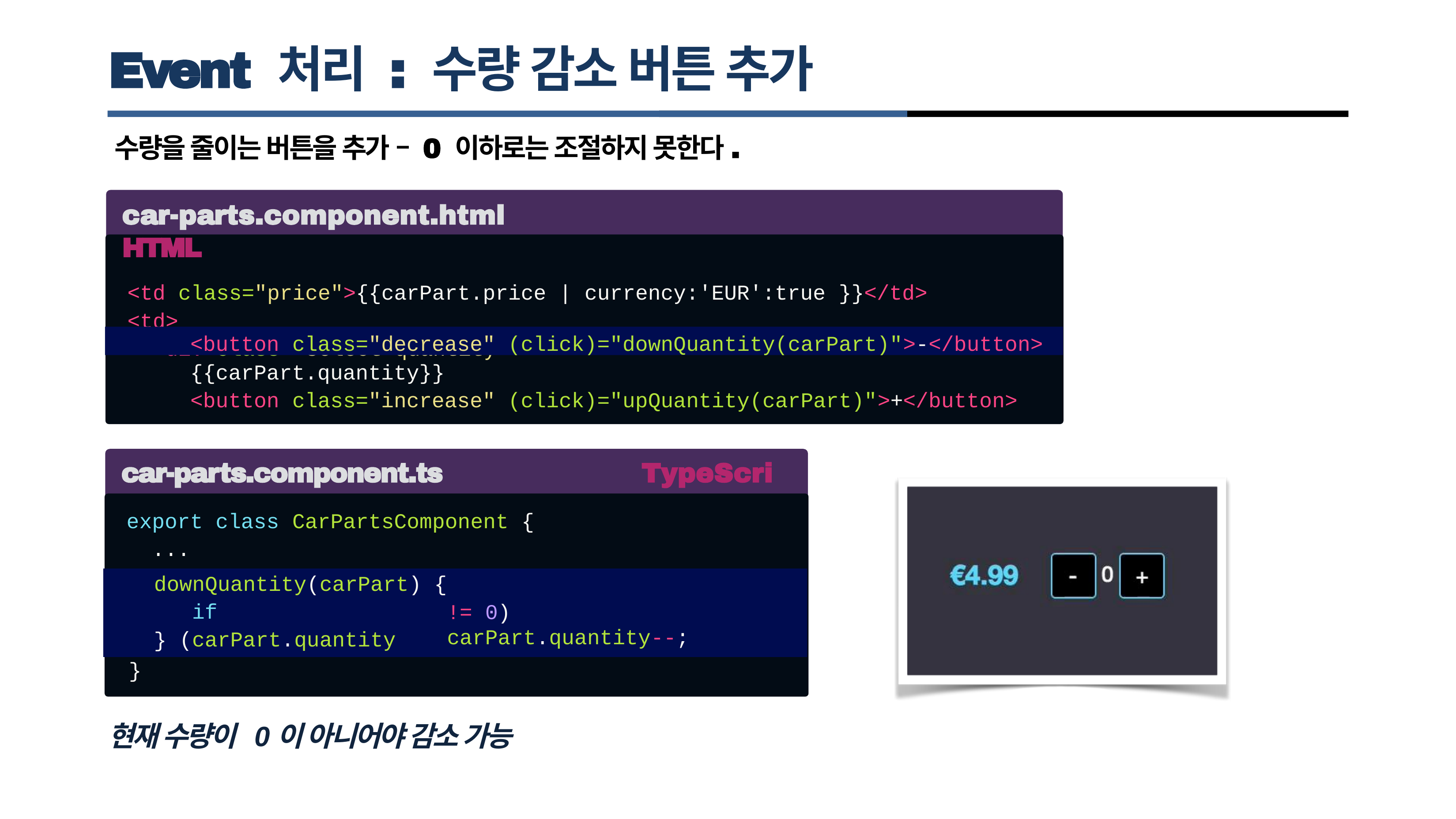

# Event 처리 : 수량 감소 버튼 추가
수량을 줄이는 버튼을 추가 – 0 이하로는 조절하지 못한다.

car-parts.component.html	HTML
<td class="price">{{carPart.price | currency:'EUR':true }}</td>
<td>
<div class="select-quantity">

<button class="decrease" (click)="downQuantity(carPart)">-</button>
{{carPart.quantity}}
<button class="increase" (click)="upQuantity(carPart)">+</button>

car-parts.component.ts
export class CarPartsComponent {
...
TypeScript

downQuantity(carPart)  if (carPart.quantity

{
!= 0) carPart.quantity--;
}
}

현재 수량이  0이 아니어야 감소 가능